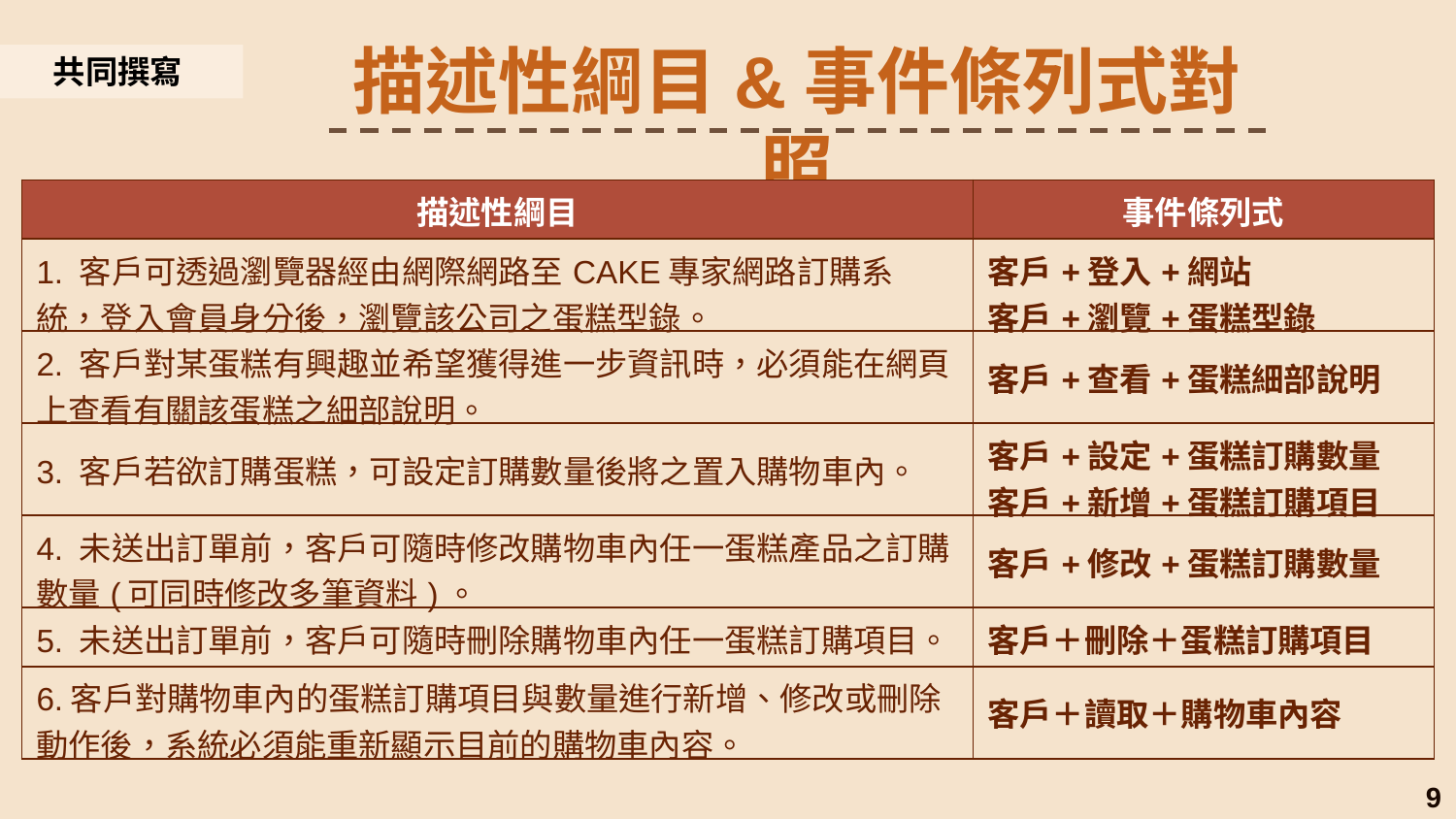

# 描述性綱目&事件條列式對照

共同撰寫
| 描述性綱目 | 事件條列式 |
| --- | --- |
| 1. 客戶可透過瀏覽器經由網際網路至CAKE專家網路訂購系統，登入會員身分後，瀏覽該公司之蛋糕型錄。 | 客戶+登入+網站 客戶+瀏覽+蛋糕型錄 |
| 2. 客戶對某蛋糕有興趣並希望獲得進一步資訊時，必須能在網頁上查看有關該蛋糕之細部說明。 | 客戶+查看+蛋糕細部說明 |
| 3. 客戶若欲訂購蛋糕，可設定訂購數量後將之置入購物車內。 | 客戶+設定+蛋糕訂購數量 客戶+新增+蛋糕訂購項目 |
| 4. 未送出訂單前，客戶可隨時修改購物車內任一蛋糕產品之訂購數量(可同時修改多筆資料)。 | 客戶+修改+蛋糕訂購數量 |
| 5. 未送出訂單前，客戶可隨時刪除購物車內任一蛋糕訂購項目。 | 客戶＋刪除＋蛋糕訂購項目 |
| 6.客戶對購物車內的蛋糕訂購項目與數量進行新增、修改或刪除動作後，系統必須能重新顯示目前的購物車內容。 | 客戶＋讀取＋購物車內容 |
9